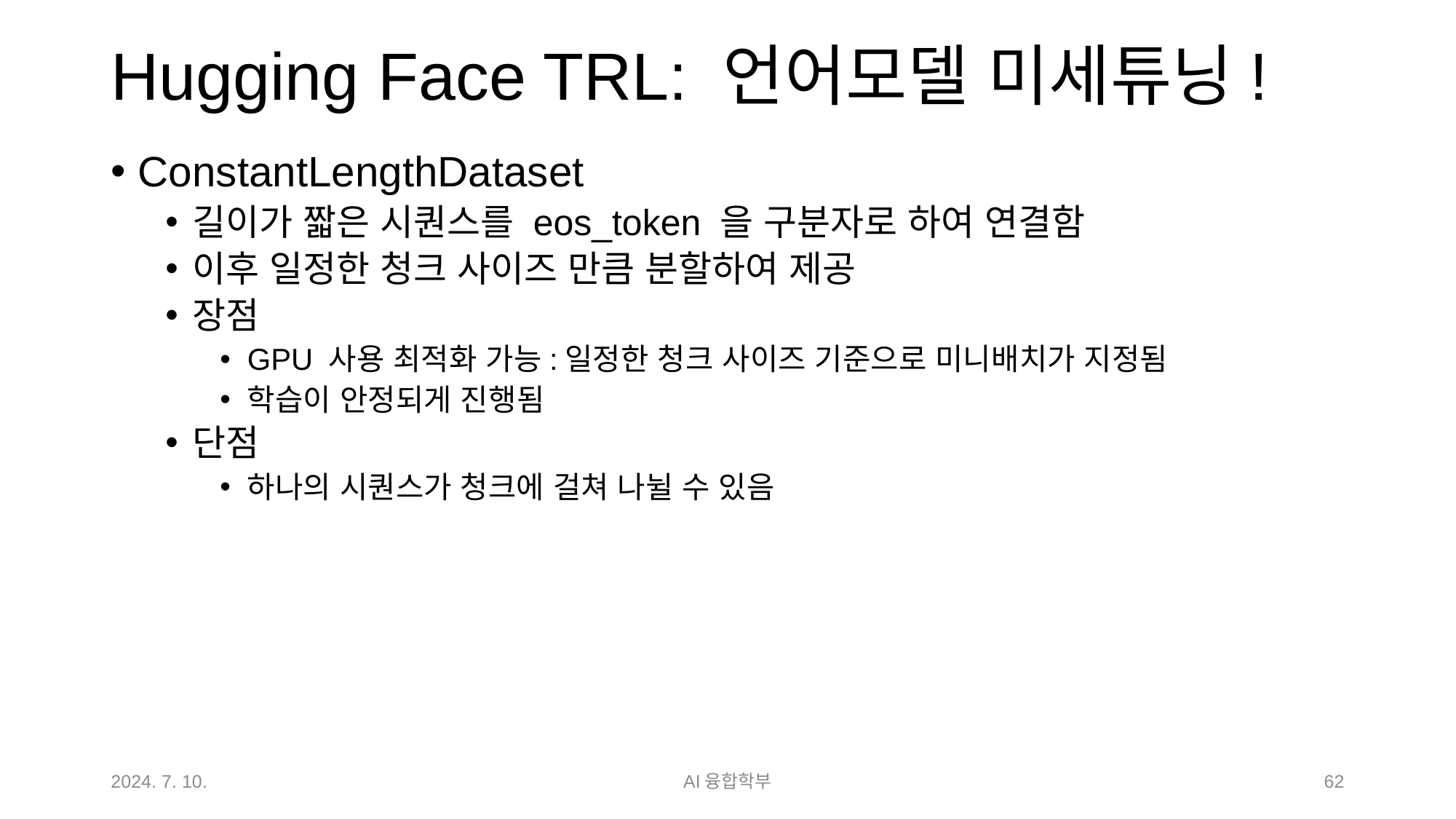

# Hugging Face TRL: 언어모델 미세튜닝!
ConstantLengthDataset
길이가 짧은 시퀀스를 eos_token 을 구분자로 하여 연결함
이후 일정한 청크 사이즈 만큼 분할하여 제공
장점
GPU 사용 최적화 가능:일정한 청크 사이즈 기준으로 미니배치가 지정됨
학습이 안정되게 진행됨
단점
하나의 시퀀스가 청크에 걸쳐 나뉠 수 있음
2024. 7. 10.
AI융합학부
62